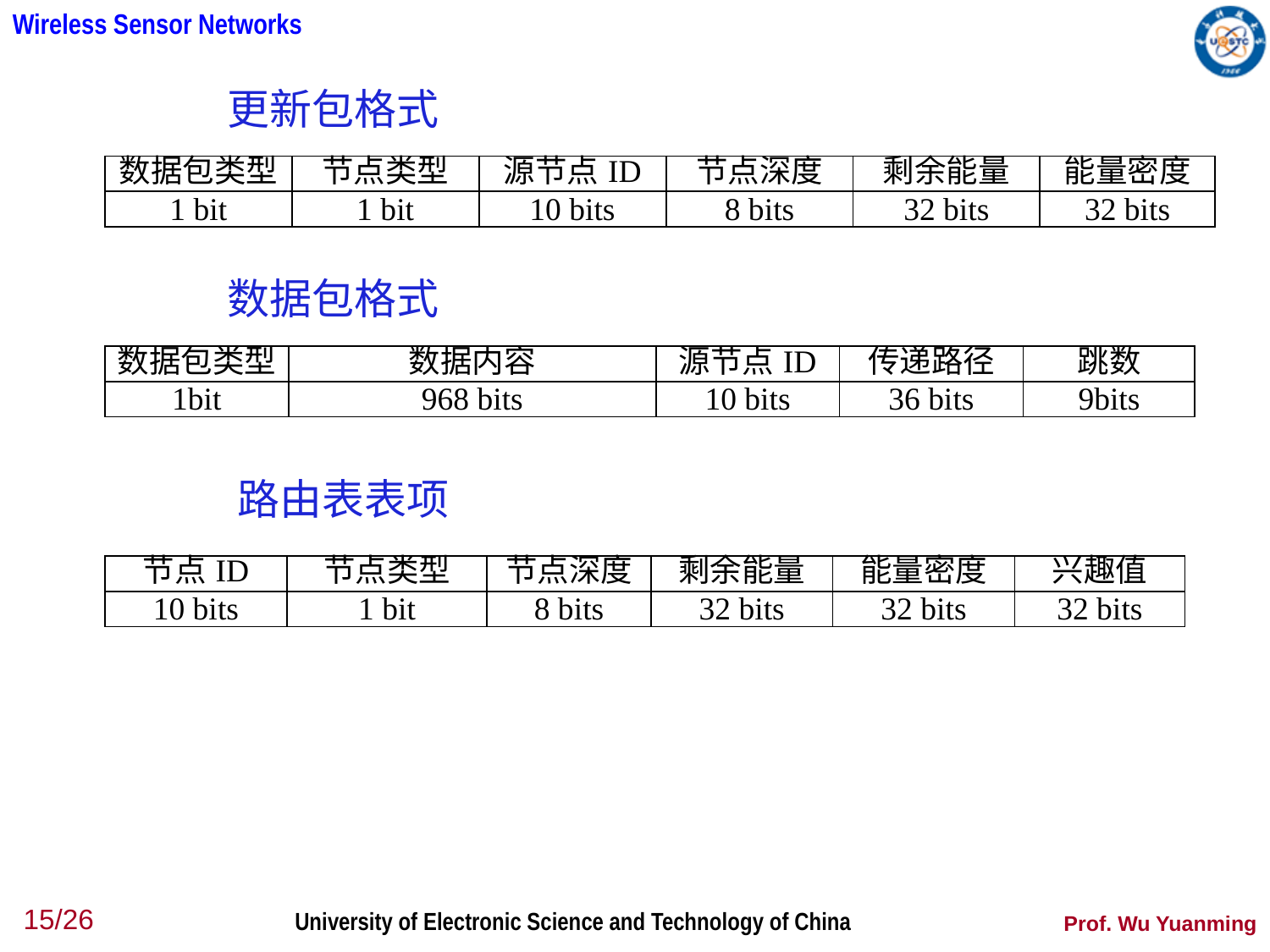

更新包格式
| 数据包类型 | 节点类型 | 源节点ID | 节点深度 | 剩余能量 | 能量密度 |
| --- | --- | --- | --- | --- | --- |
| 1 bit | 1 bit | 10 bits | 8 bits | 32 bits | 32 bits |
数据包格式
| 数据包类型 | 数据内容 | 源节点ID | 传递路径 | 跳数 |
| --- | --- | --- | --- | --- |
| 1bit | 968 bits | 10 bits | 36 bits | 9bits |
路由表表项
| 节点ID | 节点类型 | 节点深度 | 剩余能量 | 能量密度 | 兴趣值 |
| --- | --- | --- | --- | --- | --- |
| 10 bits | 1 bit | 8 bits | 32 bits | 32 bits | 32 bits |
15/26